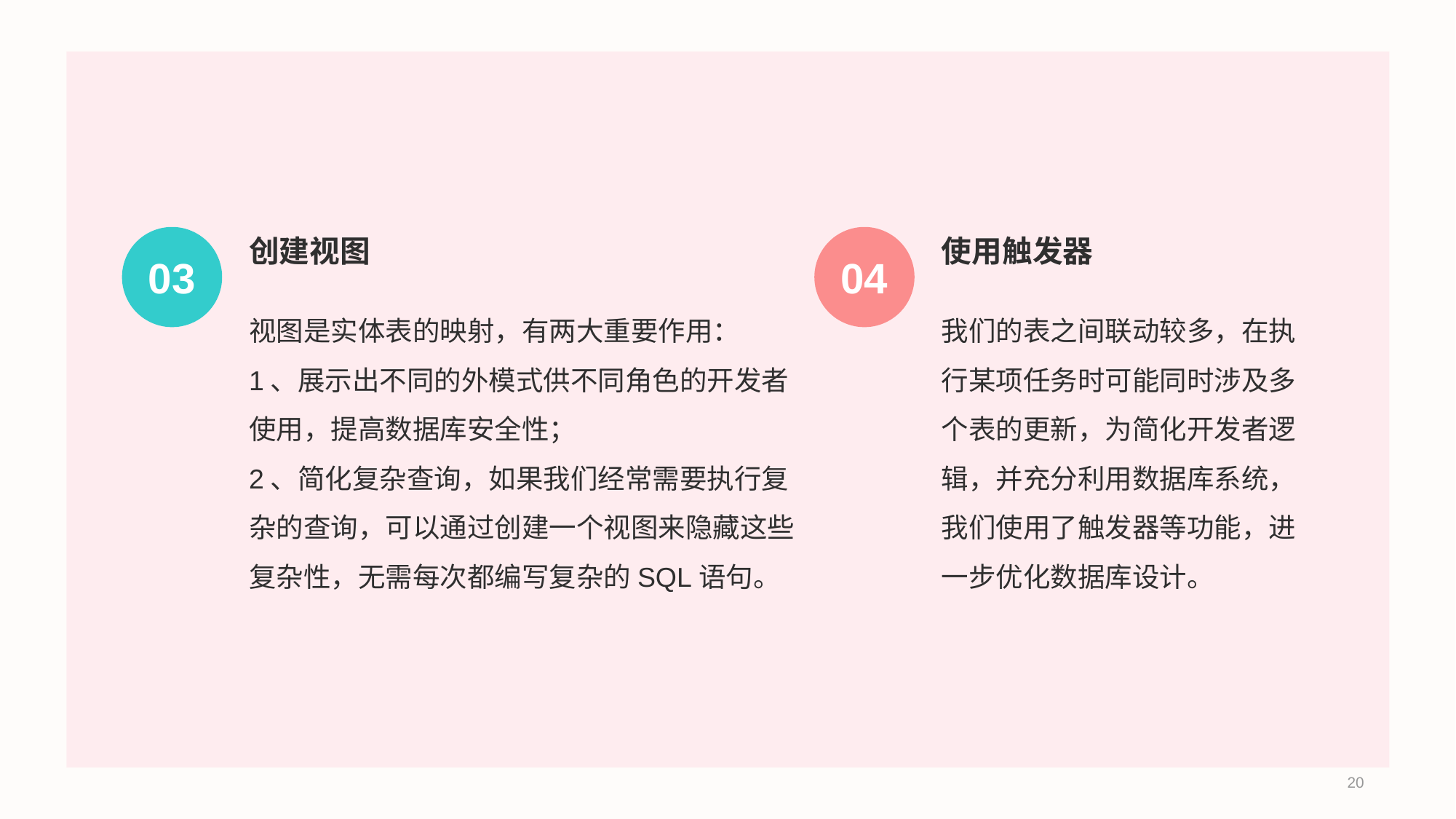

创建视图
视图是实体表的映射，有两大重要作用：
1、展示出不同的外模式供不同角色的开发者使用，提高数据库安全性；
2、简化复杂查询，如果我们经常需要执行复杂的查询，可以通过创建一个视图来隐藏这些复杂性，无需每次都编写复杂的SQL语句。
03
使用触发器
我们的表之间联动较多，在执行某项任务时可能同时涉及多个表的更新，为简化开发者逻辑，并充分利用数据库系统，我们使用了触发器等功能，进一步优化数据库设计。
04
20